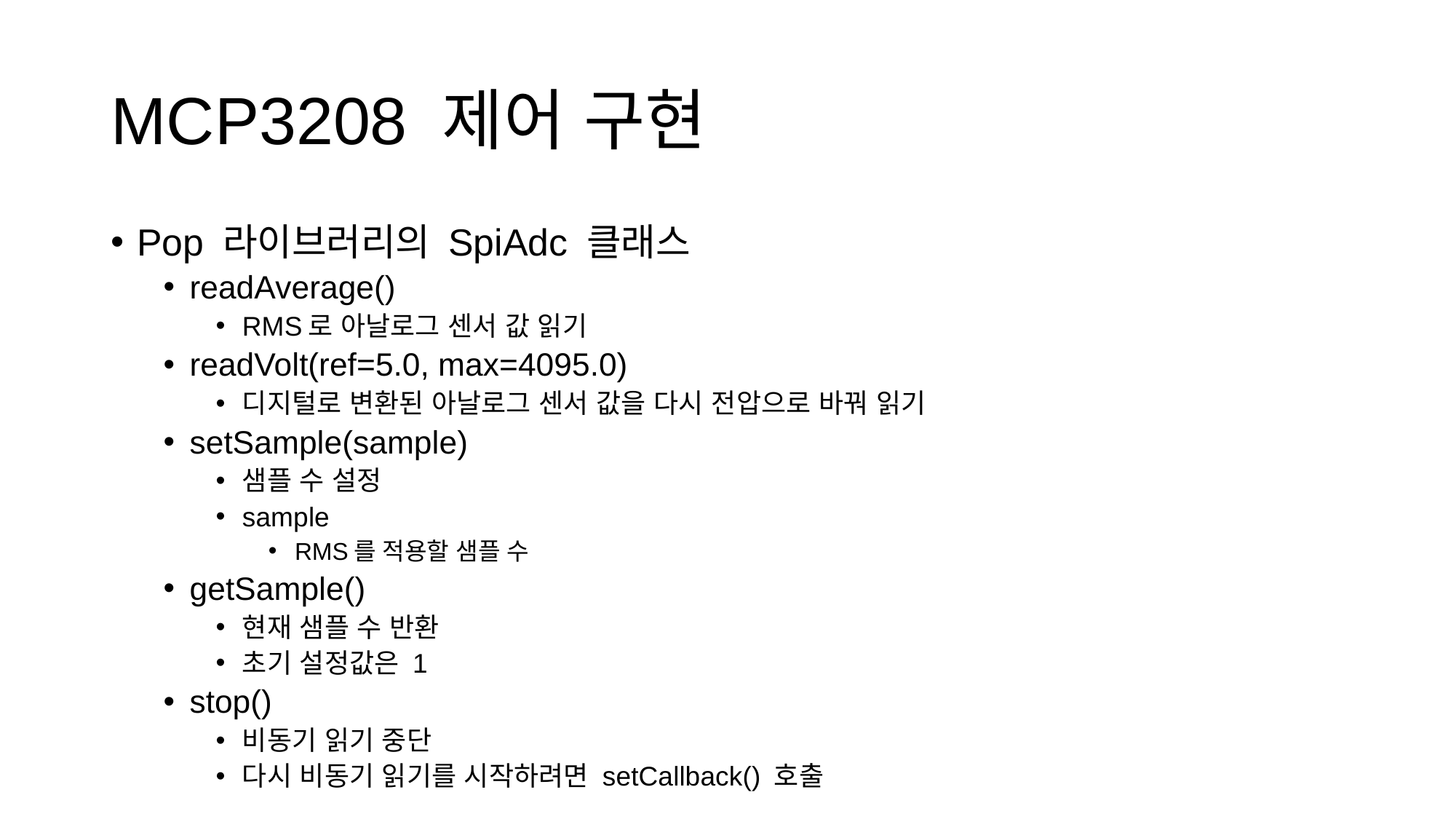

# MCP3208 제어 구현
Pop 라이브러리의 SpiAdc 클래스
readAverage()
RMS로 아날로그 센서 값 읽기
readVolt(ref=5.0, max=4095.0)
디지털로 변환된 아날로그 센서 값을 다시 전압으로 바꿔 읽기
setSample(sample)
샘플 수 설정
sample
RMS를 적용할 샘플 수
getSample()
현재 샘플 수 반환
초기 설정값은 1
stop()
비동기 읽기 중단
다시 비동기 읽기를 시작하려면 setCallback() 호출